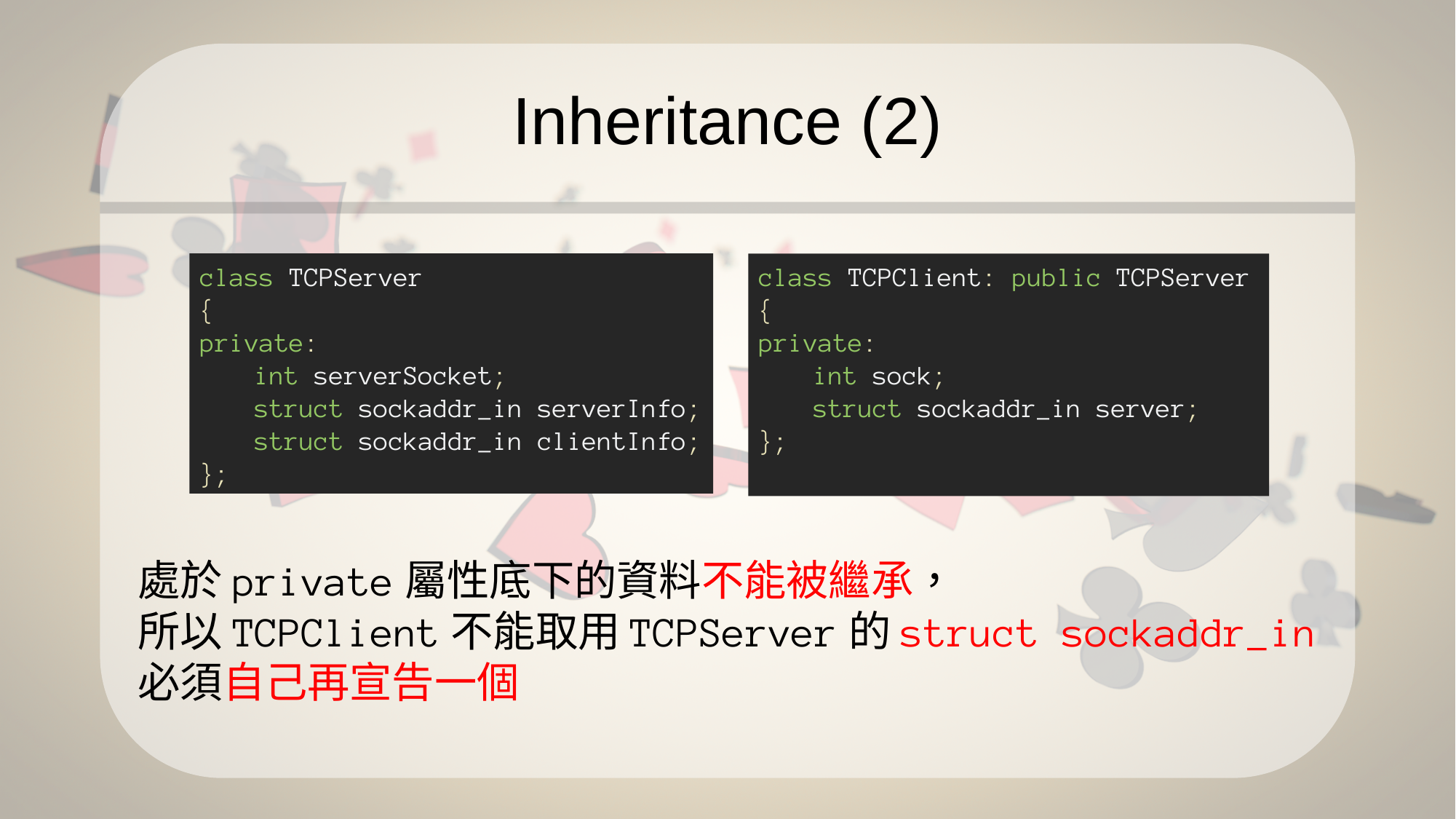

# Inheritance (2)
class TCPClient: public TCPServer
{
private:
int sock;
struct sockaddr_in server;
};
class TCPServer
{
private:
int serverSocket;
struct sockaddr_in serverInfo;
struct sockaddr_in clientInfo;
};
處於private屬性底下的資料不能被繼承，
所以TCPClient不能取用TCPServer的struct sockaddr_in
必須自己再宣告一個